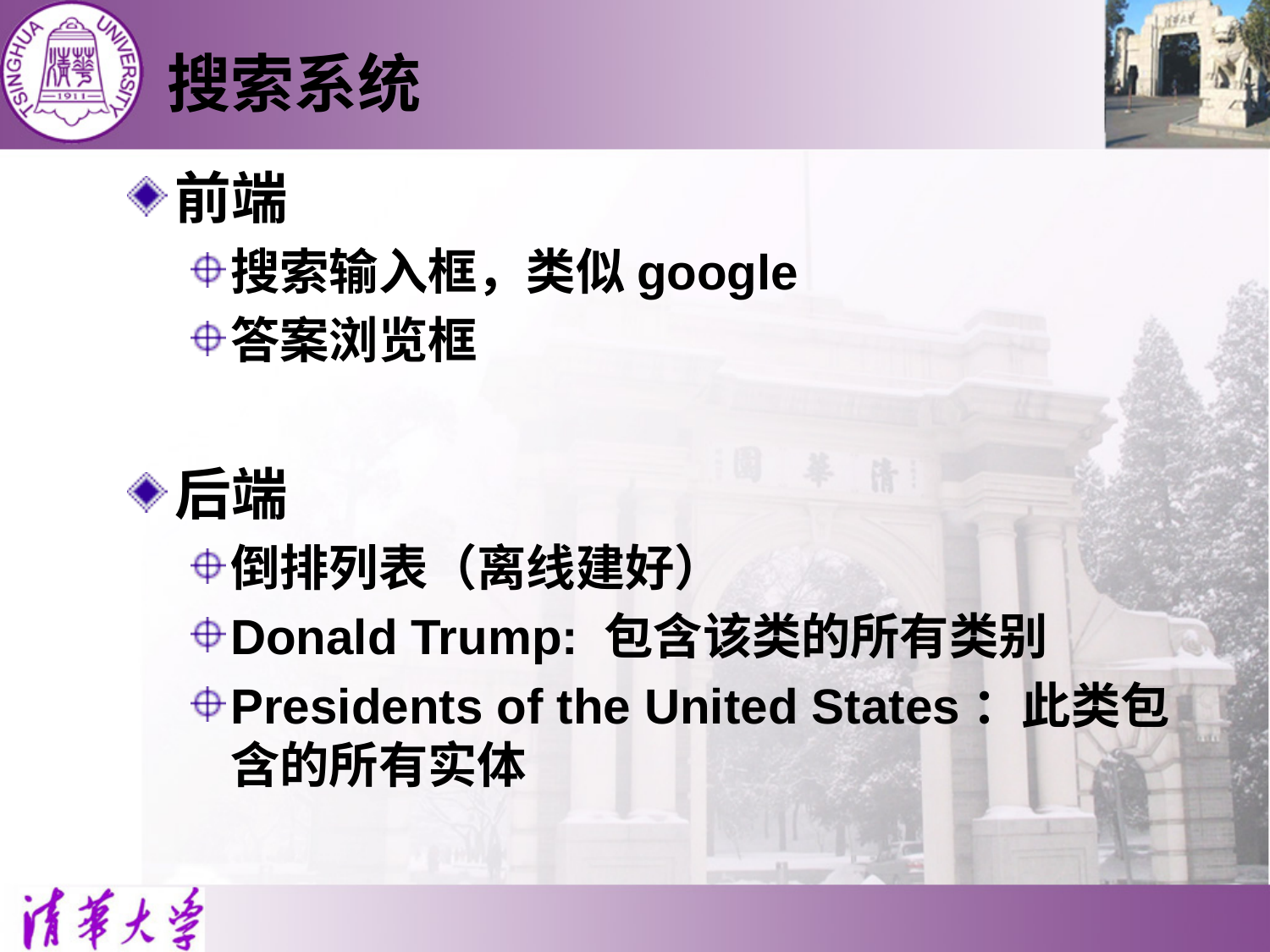

# 搜索系统
前端
搜索输入框，类似google
答案浏览框

后端
倒排列表（离线建好）
Donald Trump: 包含该类的所有类别
Presidents of the United States：此类包含的所有实体